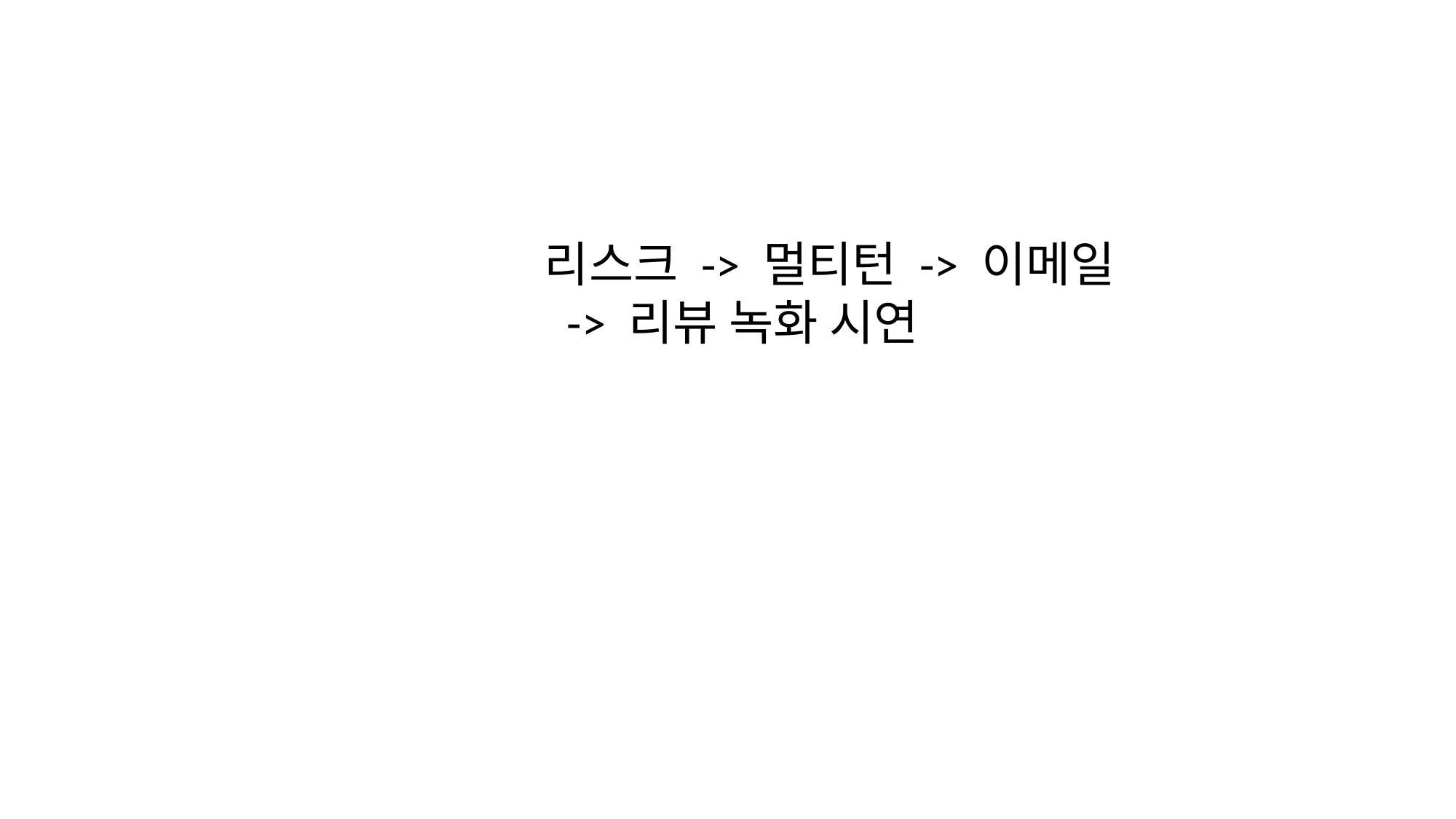

리스크 -> 멀티턴 -> 이메일 -> 리뷰 녹화 시연